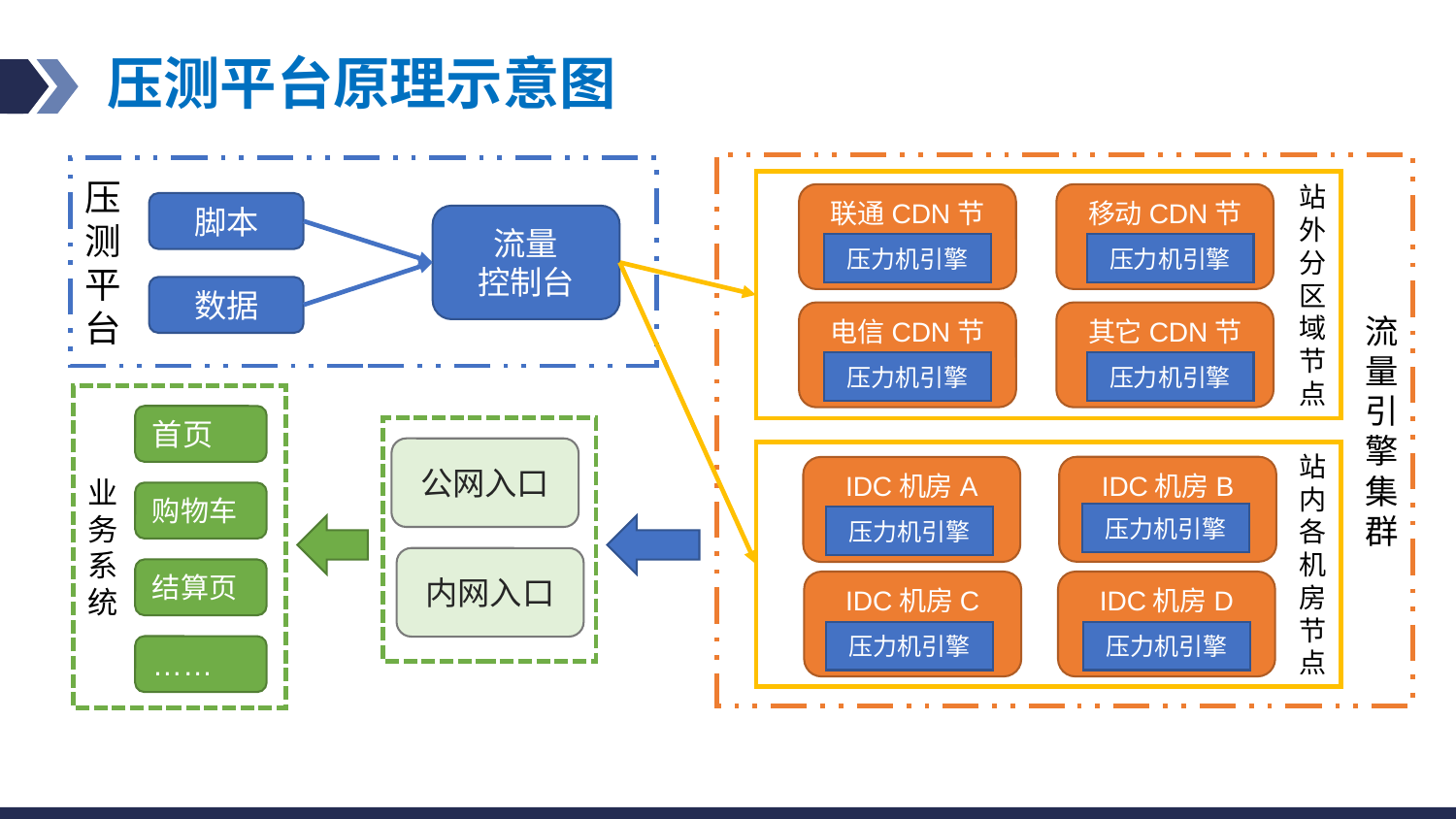

# 压测平台原理示意图
流
量
引
擎
集
群
压
测
平
台
站
外
分
区
域
节
点
联通CDN节点
移动CDN节点
压力机引擎
压力机引擎
电信CDN节点
其它CDN节点
压力机引擎
压力机引擎
脚本
流量
控制台
站
内
各
机
房
节
点
IDC机房B
IDC机房A
压力机引擎
压力机引擎
IDC机房C
IDC机房D
压力机引擎
压力机引擎
数据
业
务
系
统
首页
购物车
结算页
……

公网入口

内网入口